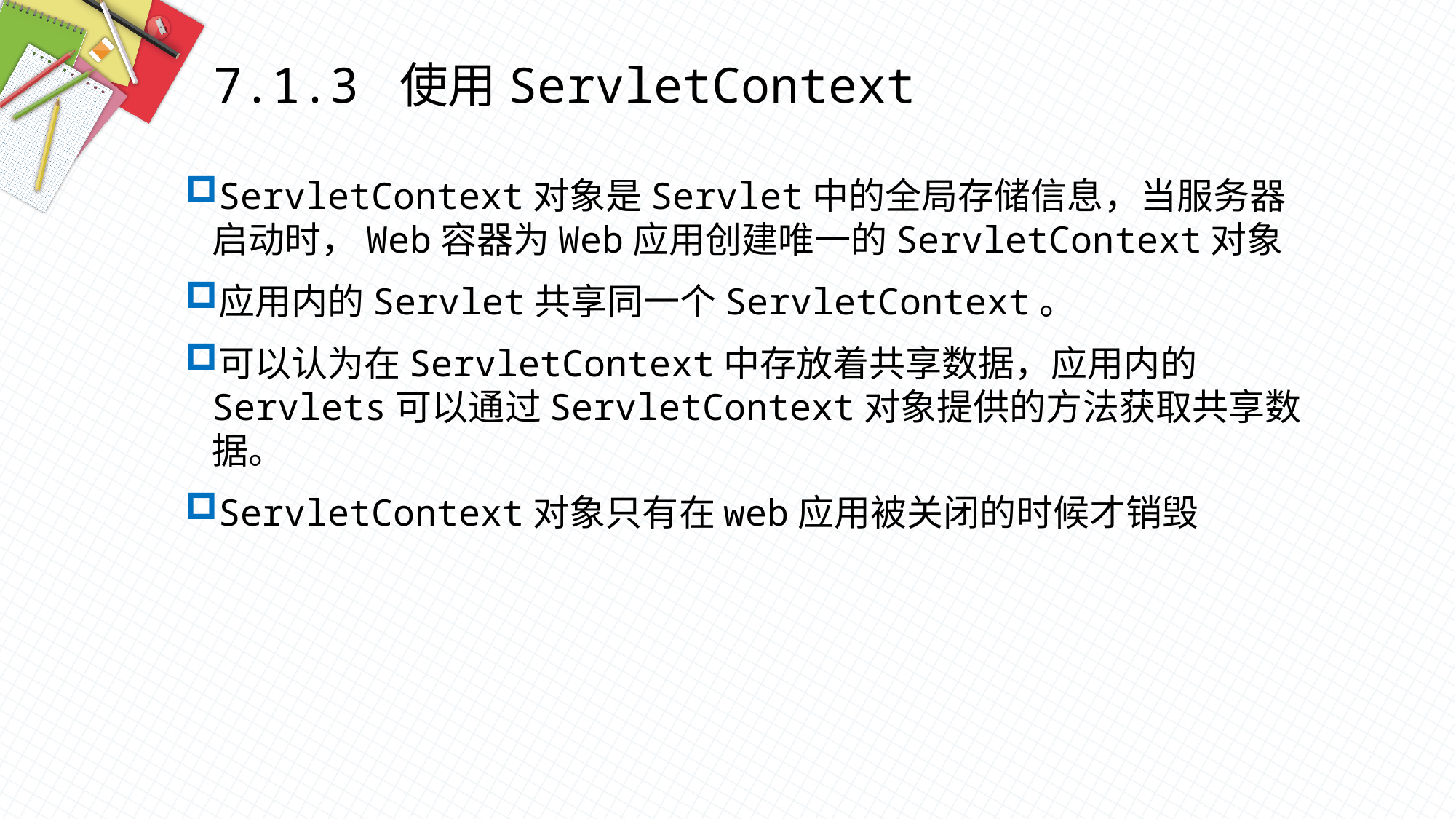

7.1.3 使用ServletContext
ServletContext对象是Servlet中的全局存储信息，当服务器启动时，Web容器为Web应用创建唯一的ServletContext对象
应用内的Servlet共享同一个ServletContext。
可以认为在ServletContext中存放着共享数据，应用内的Servlets可以通过ServletContext对象提供的方法获取共享数据。
ServletContext对象只有在web应用被关闭的时候才销毁